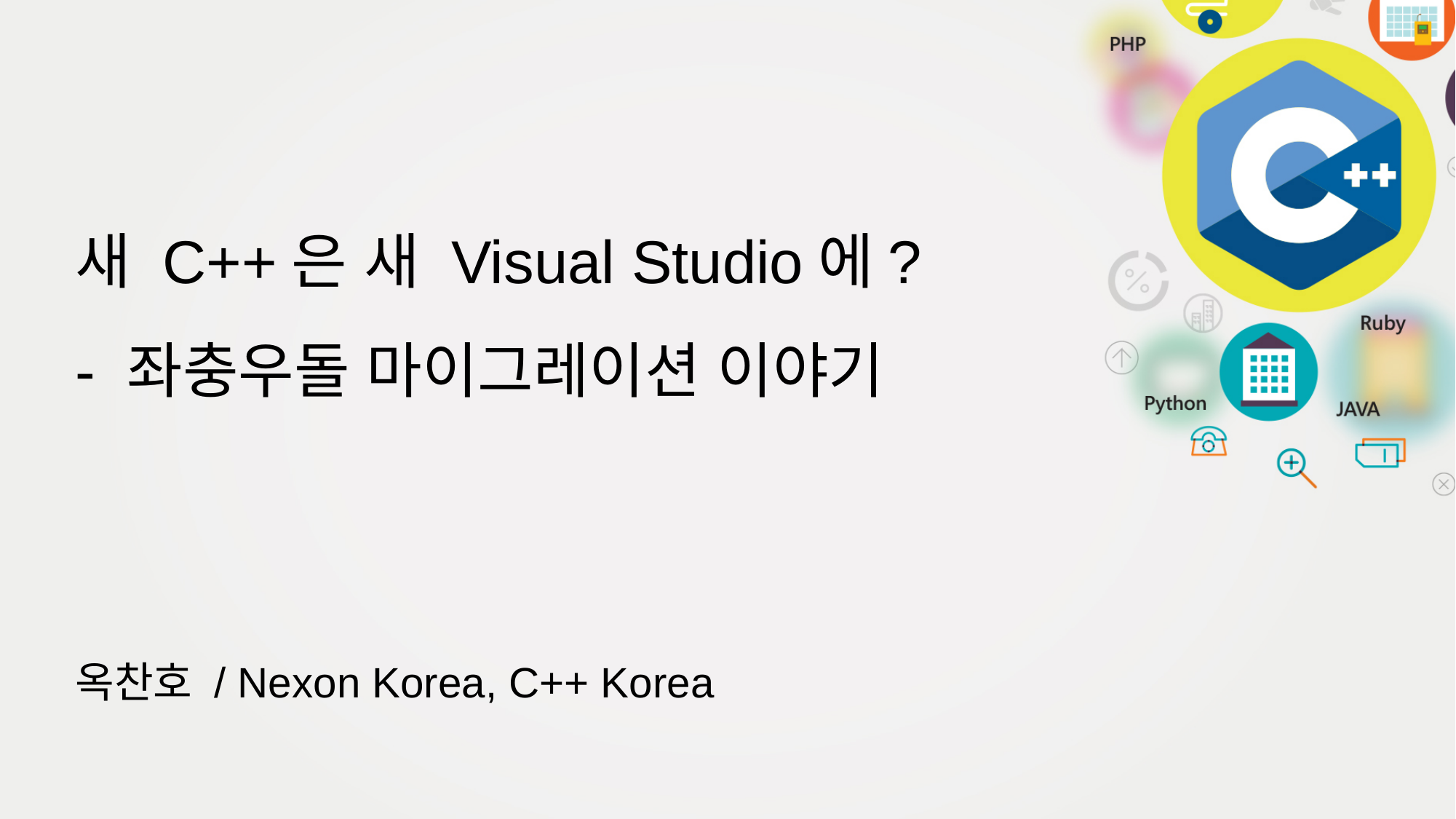

# 새 C++은 새 Visual Studio에? - 좌충우돌 마이그레이션 이야기
옥찬호 / Nexon Korea, C++ Korea